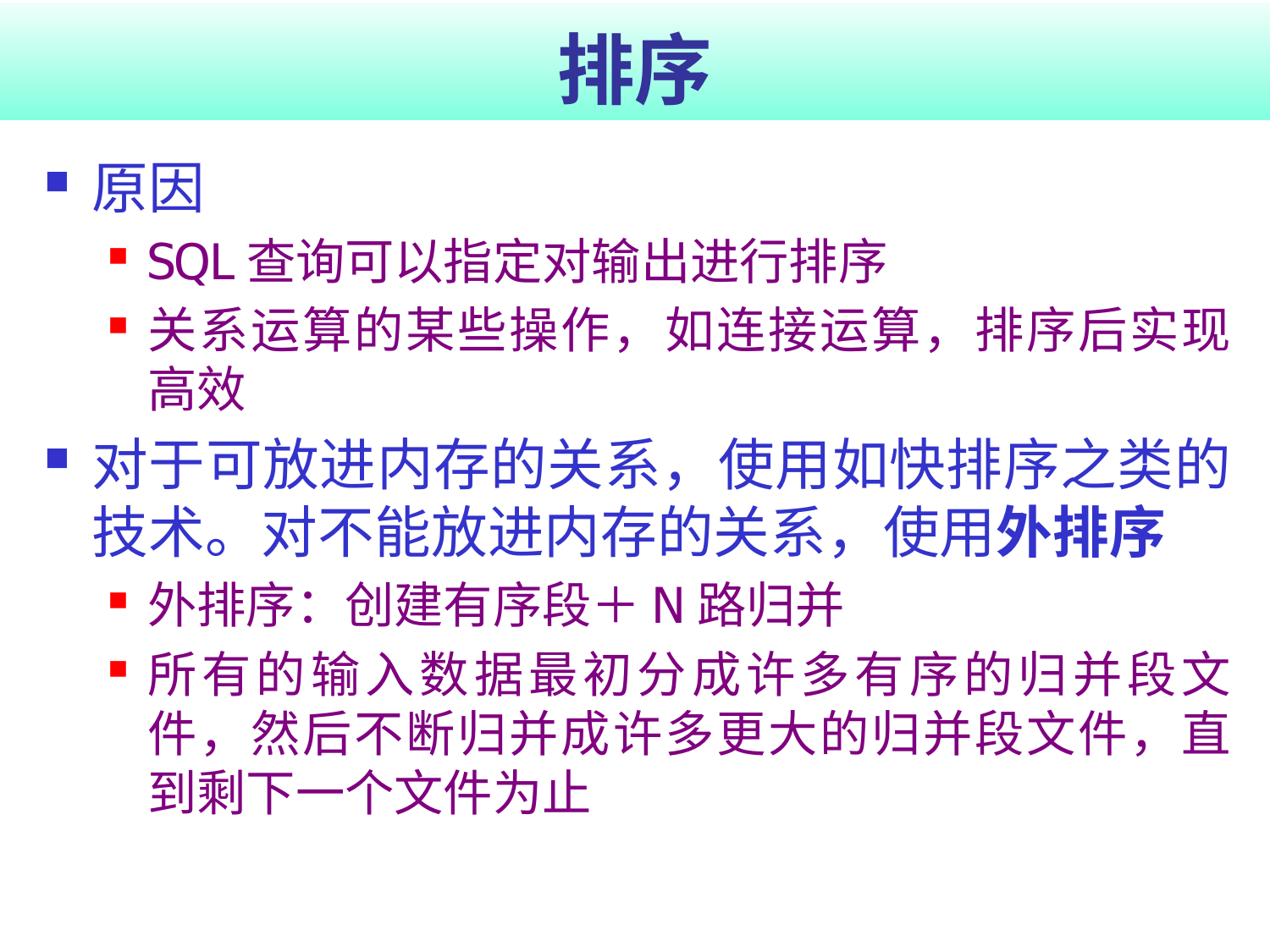

# 排序
原因
SQL查询可以指定对输出进行排序
关系运算的某些操作，如连接运算，排序后实现高效
对于可放进内存的关系，使用如快排序之类的技术。对不能放进内存的关系，使用外排序
外排序：创建有序段＋N路归并
所有的输入数据最初分成许多有序的归并段文件，然后不断归并成许多更大的归并段文件，直到剩下一个文件为止